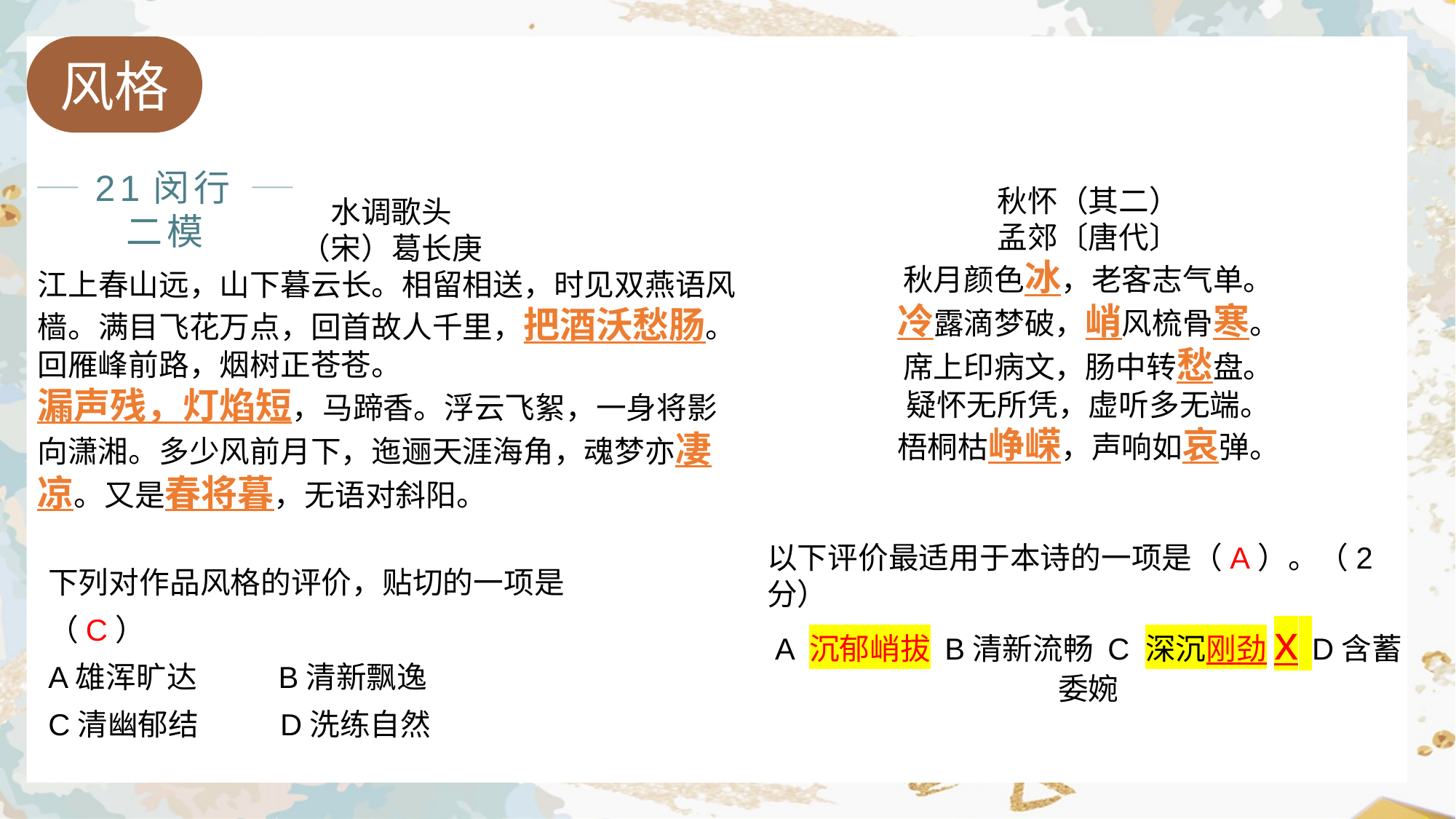

风格

秋怀（其二）
孟郊〔唐代〕
秋月颜色冰，老客志气单。
冷露滴梦破，峭风梳骨寒。
席上印病文，肠中转愁盘。
疑怀无所凭，虚听多无端。
梧桐枯峥嵘，声响如哀弹。

以下评价最适用于本诗的一项是（A）。（2分）
A 沉郁峭拔 B清新流畅 C 深沉刚劲x D含蓄委婉

21闵行二模
水调歌头
（宋）葛长庚
江上春山远，山下暮云长。相留相送，时见双燕语风樯。满目飞花万点，回首故人千里，把酒沃愁肠。回雁峰前路，烟树正苍苍。
漏声残，灯焰短，马蹄香。浮云飞絮，一身将影向潇湘。多少风前月下，迤逦天涯海角，魂梦亦凄凉。又是春将暮，无语对斜阳。
下列对作品风格的评价，贴切的一项是（C）
A雄浑旷达           B清新飘逸
C清幽郁结           D洗练自然